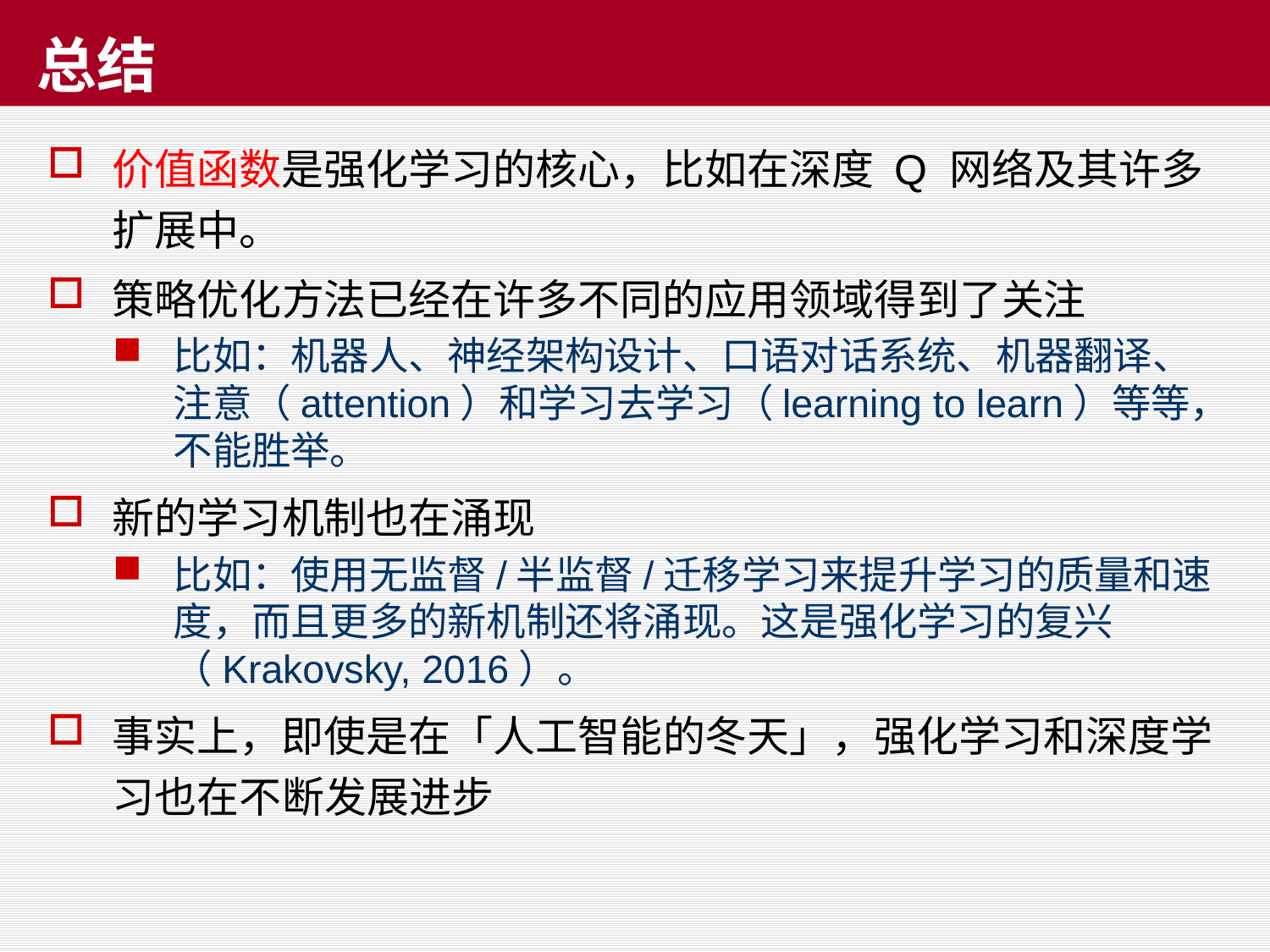

# 总结
价值函数是强化学习的核心，比如在深度 Q 网络及其许多扩展中。
策略优化方法已经在许多不同的应用领域得到了关注
比如：机器人、神经架构设计、口语对话系统、机器翻译、注意（attention）和学习去学习（learning to learn）等等，不能胜举。
新的学习机制也在涌现
比如：使用无监督/半监督/迁移学习来提升学习的质量和速度，而且更多的新机制还将涌现。这是强化学习的复兴（Krakovsky, 2016）。
事实上，即使是在「人工智能的冬天」，强化学习和深度学习也在不断发展进步